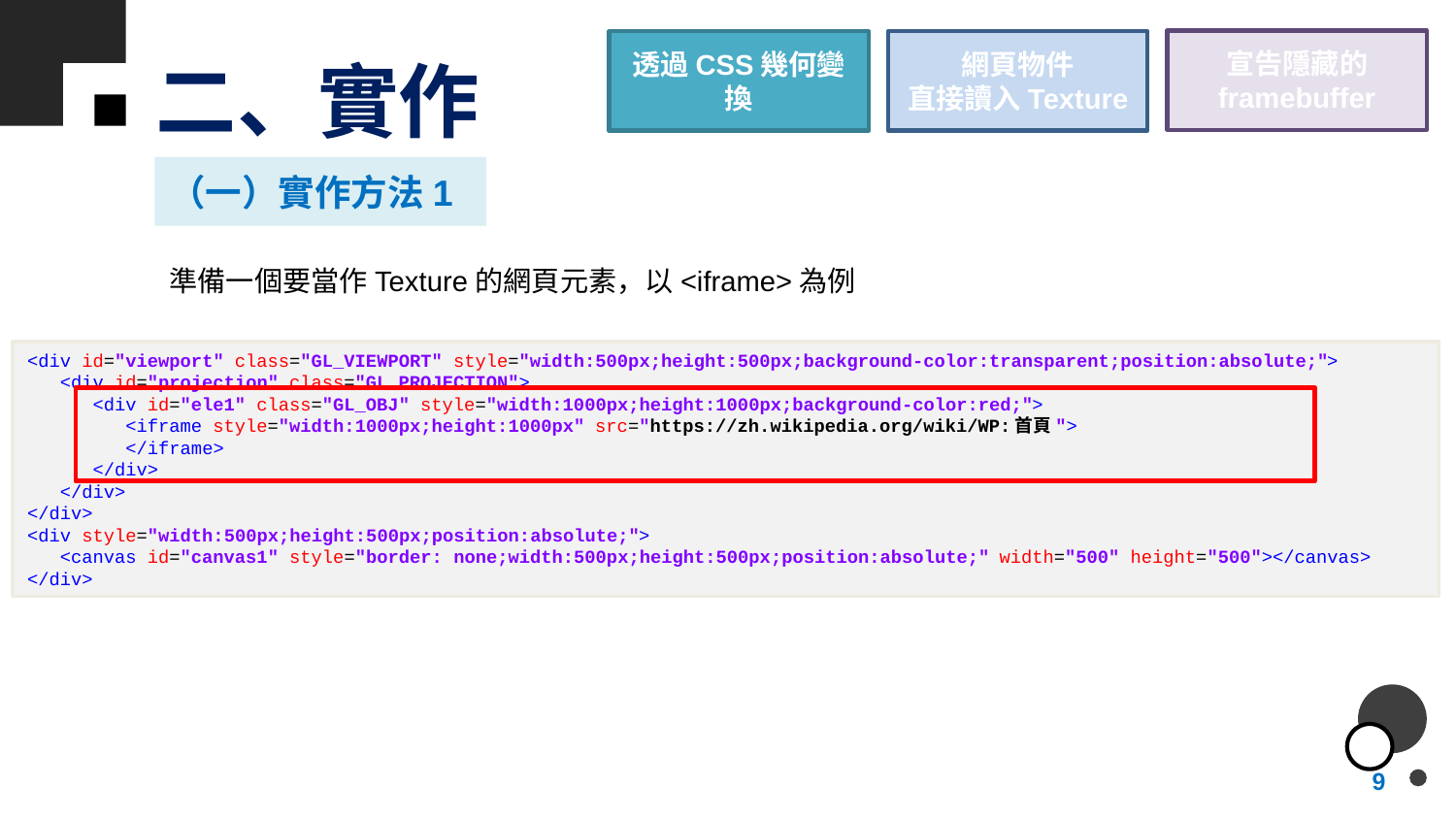

宣告隱藏的
framebuffer
# 二、實作
透過CSS幾何變換
網頁物件
直接讀入Texture
（一）實作方法1
準備一個要當作Texture的網頁元素，以<iframe>為例
<div id="viewport" class="GL_VIEWPORT" style="width:500px;height:500px;background-color:transparent;position:absolute;">
   <div id="projection" class="GL_PROJECTION">
      <div id="ele1" class="GL_OBJ" style="width:1000px;height:1000px;background-color:red;">
         <iframe style="width:1000px;height:1000px" src="https://zh.wikipedia.org/wiki/WP:首頁">
         </iframe>
      </div>
   </div>
</div>
<div style="width:500px;height:500px;position:absolute;">
   <canvas id="canvas1" style="border: none;width:500px;height:500px;position:absolute;" width="500" height="500"></canvas>
</div>

9